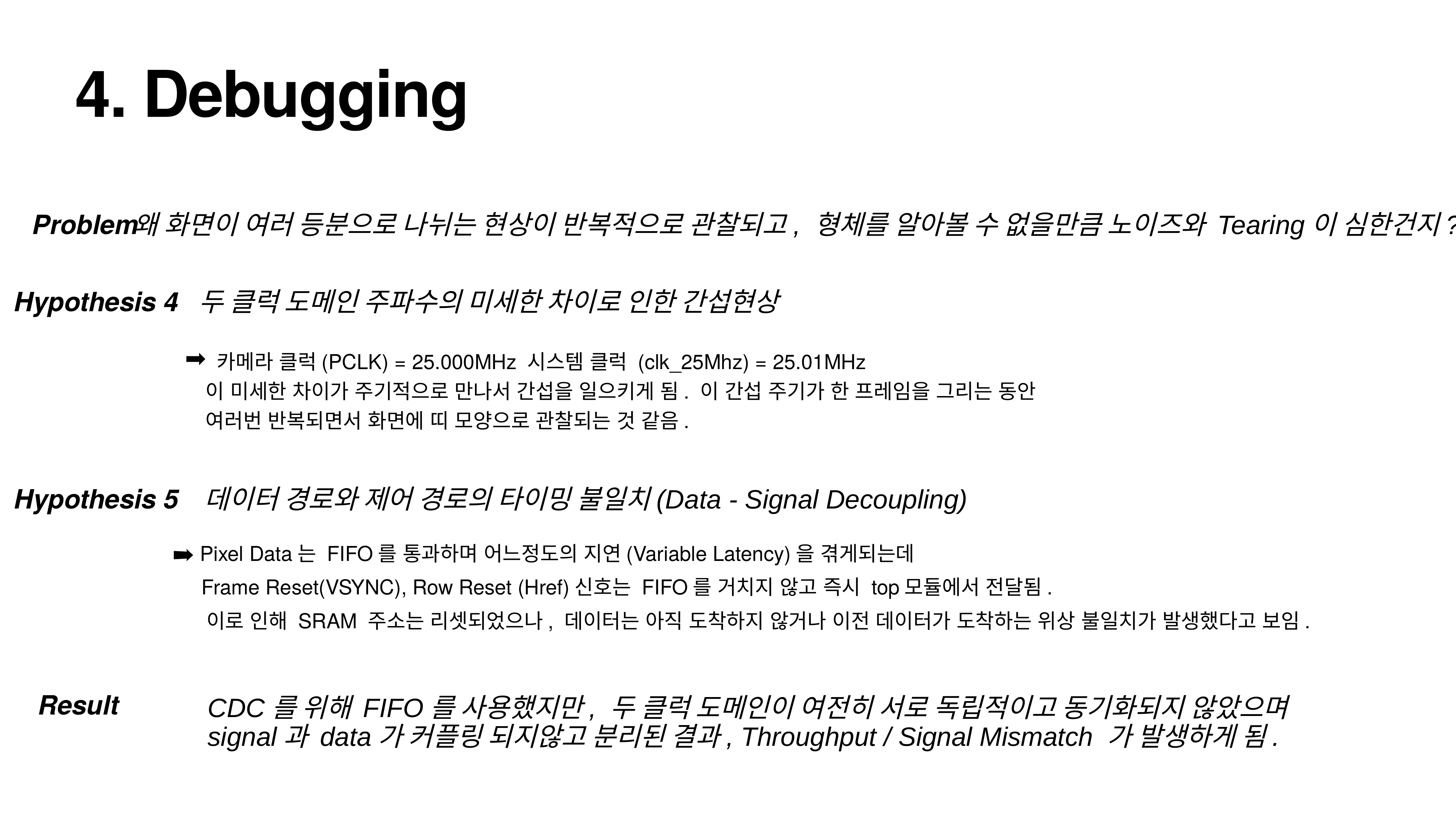

# 4. Debugging
왜 화면이 여러 등분으로 나뉘는 현상이 반복적으로 관찰되고, 형체를 알아볼 수 없을만큼 노이즈와 Tearing이 심한건지?
Problem
두 클럭 도메인 주파수의 미세한 차이로 인한 간섭현상
Hypothesis 4
 카메라 클럭(PCLK) = 25.000MHz 시스템 클럭 (clk_25Mhz) = 25.01MHz
이 미세한 차이가 주기적으로 만나서 간섭을 일으키게 됨. 이 간섭 주기가 한 프레임을 그리는 동안
여러번 반복되면서 화면에 띠 모양으로 관찰되는 것 같음.
데이터 경로와 제어 경로의 타이밍 불일치(Data - Signal Decoupling)
Hypothesis 5
➡️ Pixel Data는 FIFO를 통과하며 어느정도의 지연(Variable Latency)을 겪게되는데
     Frame Reset(VSYNC), Row Reset (Href)신호는 FIFO를 거치지 않고 즉시 top모듈에서 전달됨.
     이로 인해 SRAM 주소는 리셋되었으나, 데이터는 아직 도착하지 않거나 이전 데이터가 도착하는 위상 불일치가 발생했다고 보임.
Result
CDC를 위해 FIFO를 사용했지만, 두 클럭 도메인이 여전히 서로 독립적이고 동기화되지 않았으며
signal과 data가 커플링 되지않고 분리된 결과, Throughput / Signal Mismatch 가 발생하게 됨.